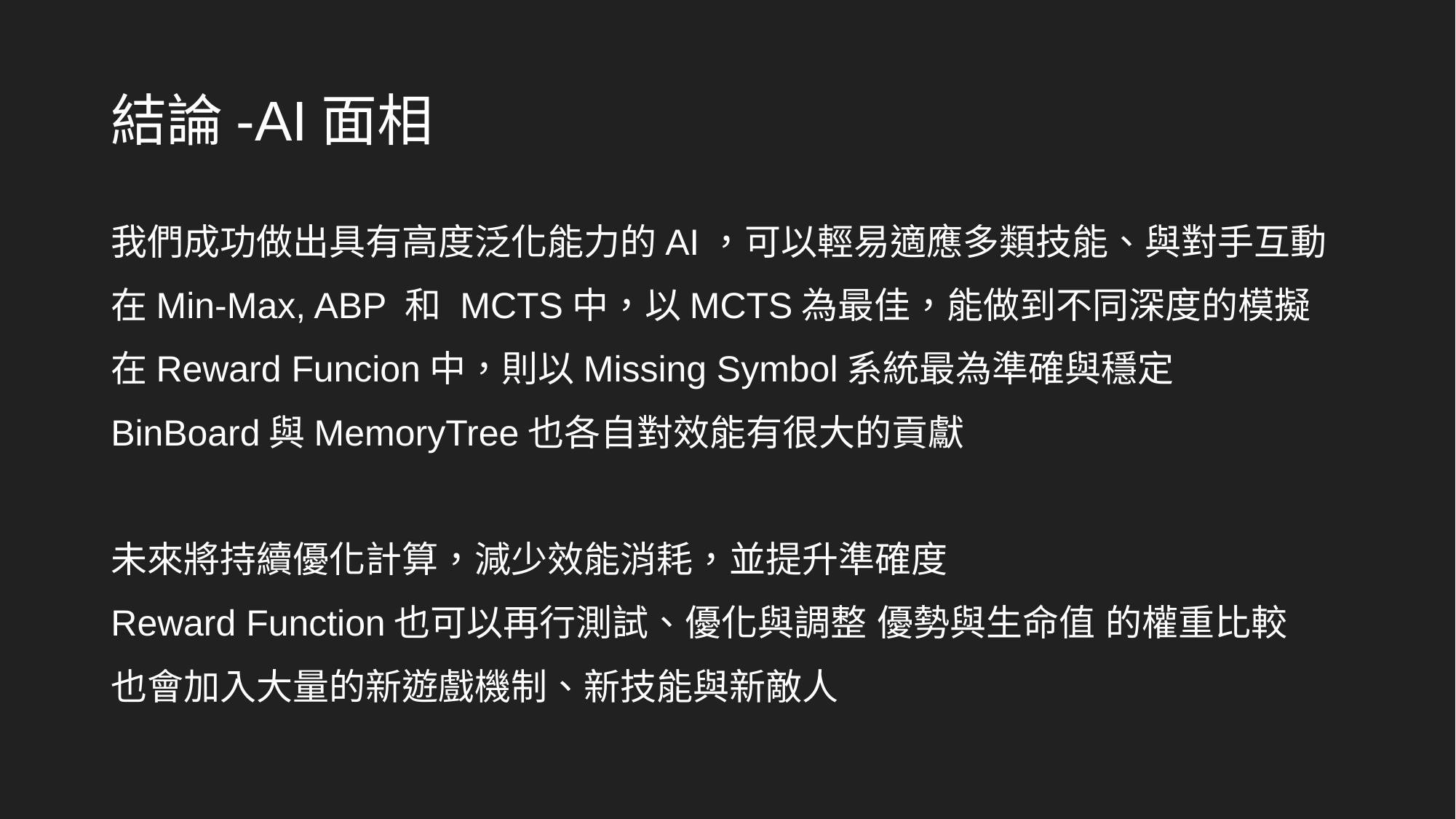

# 結論-AI面相
我們成功做出具有高度泛化能力的AI，可以輕易適應多類技能、與對手互動
在Min-Max, ABP 和 MCTS中，以MCTS為最佳，能做到不同深度的模擬
在Reward Funcion中，則以Missing Symbol系統最為準確與穩定
BinBoard與MemoryTree也各自對效能有很大的貢獻

未來將持續優化計算，減少效能消耗，並提升準確度
Reward Function也可以再行測試、優化與調整 優勢與生命值 的權重比較
也會加入大量的新遊戲機制、新技能與新敵人